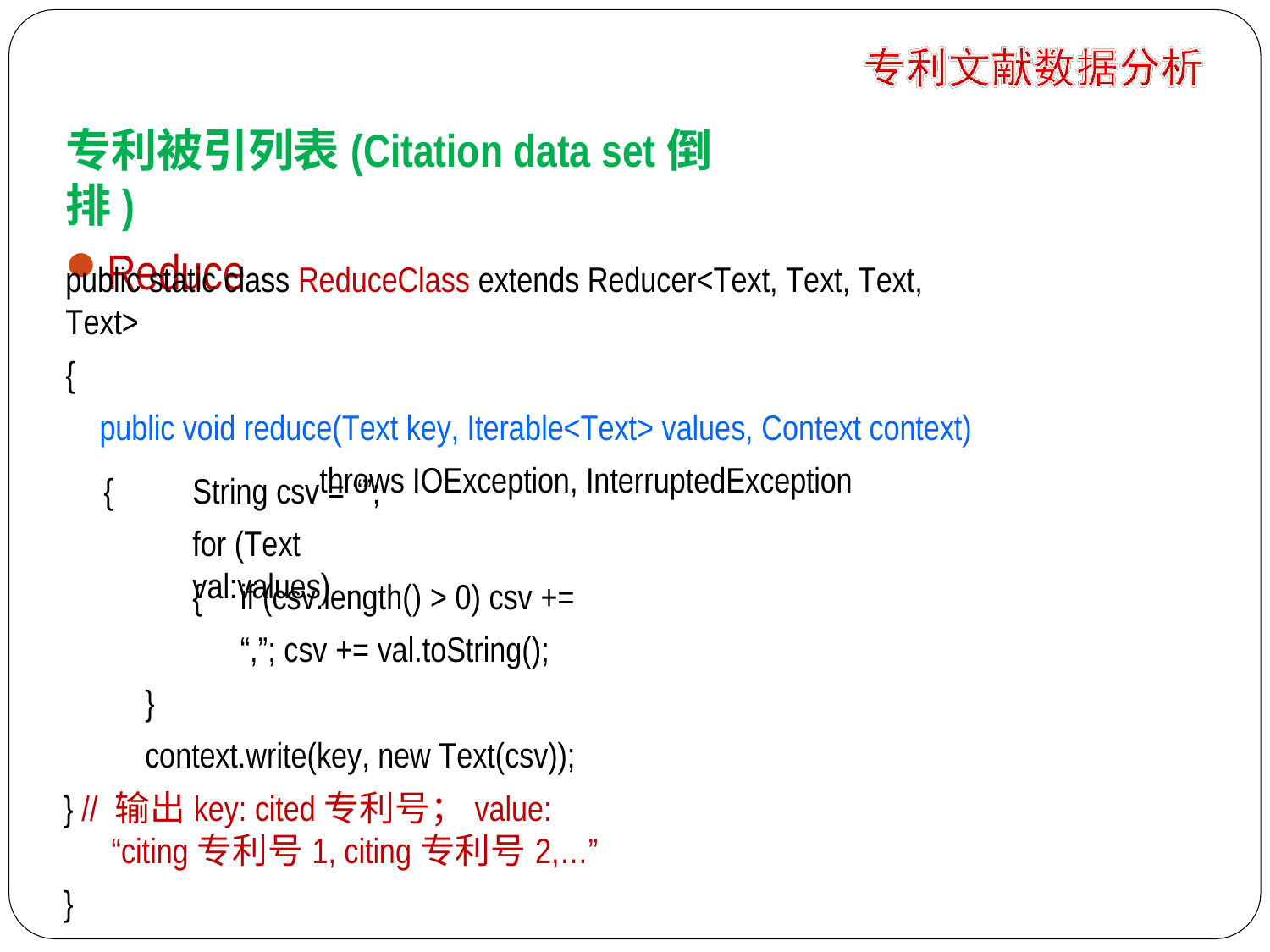

专利被引列表(Citation data set倒排)
Reduce
public static class ReduceClass extends Reducer<Text, Text, Text, Text>
{
public void reduce(Text key, Iterable<Text> values, Context context)
throws IOException, InterruptedException
{
String csv = “”;
for (Text val:values)
{	if (csv.length() > 0) csv += “,”; csv += val.toString();
}
context.write(key, new Text(csv));
} // 输出key: cited专利号；value: “citing专利号1, citing专利号2,…”
}